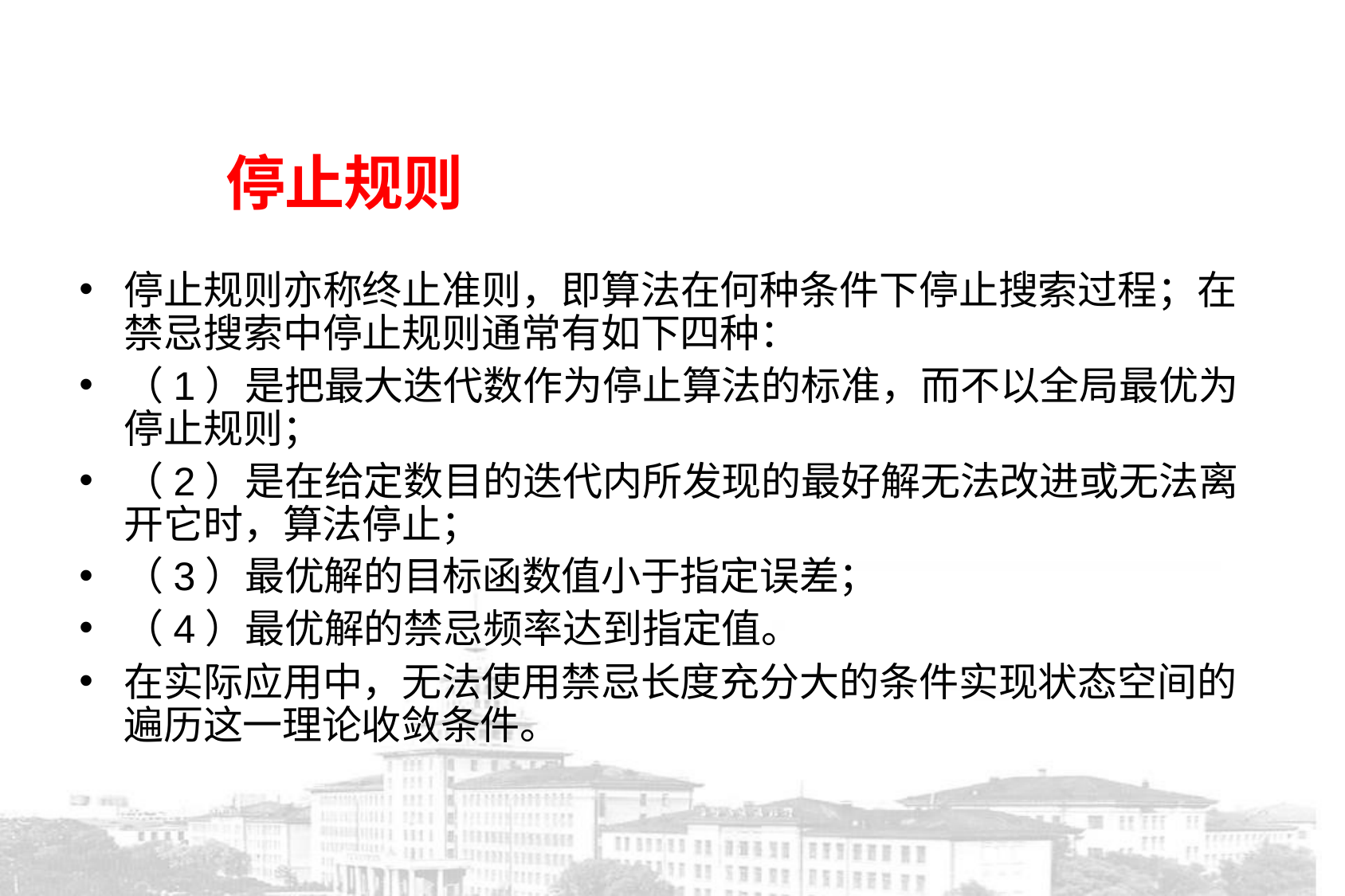

# 停止规则
停止规则亦称终止准则，即算法在何种条件下停止搜索过程；在禁忌搜索中停止规则通常有如下四种：
（1）是把最大迭代数作为停止算法的标准，而不以全局最优为停止规则；
（2）是在给定数目的迭代内所发现的最好解无法改进或无法离开它时，算法停止；
（3）最优解的目标函数值小于指定误差；
（4）最优解的禁忌频率达到指定值。
在实际应用中，无法使用禁忌长度充分大的条件实现状态空间的遍历这一理论收敛条件。